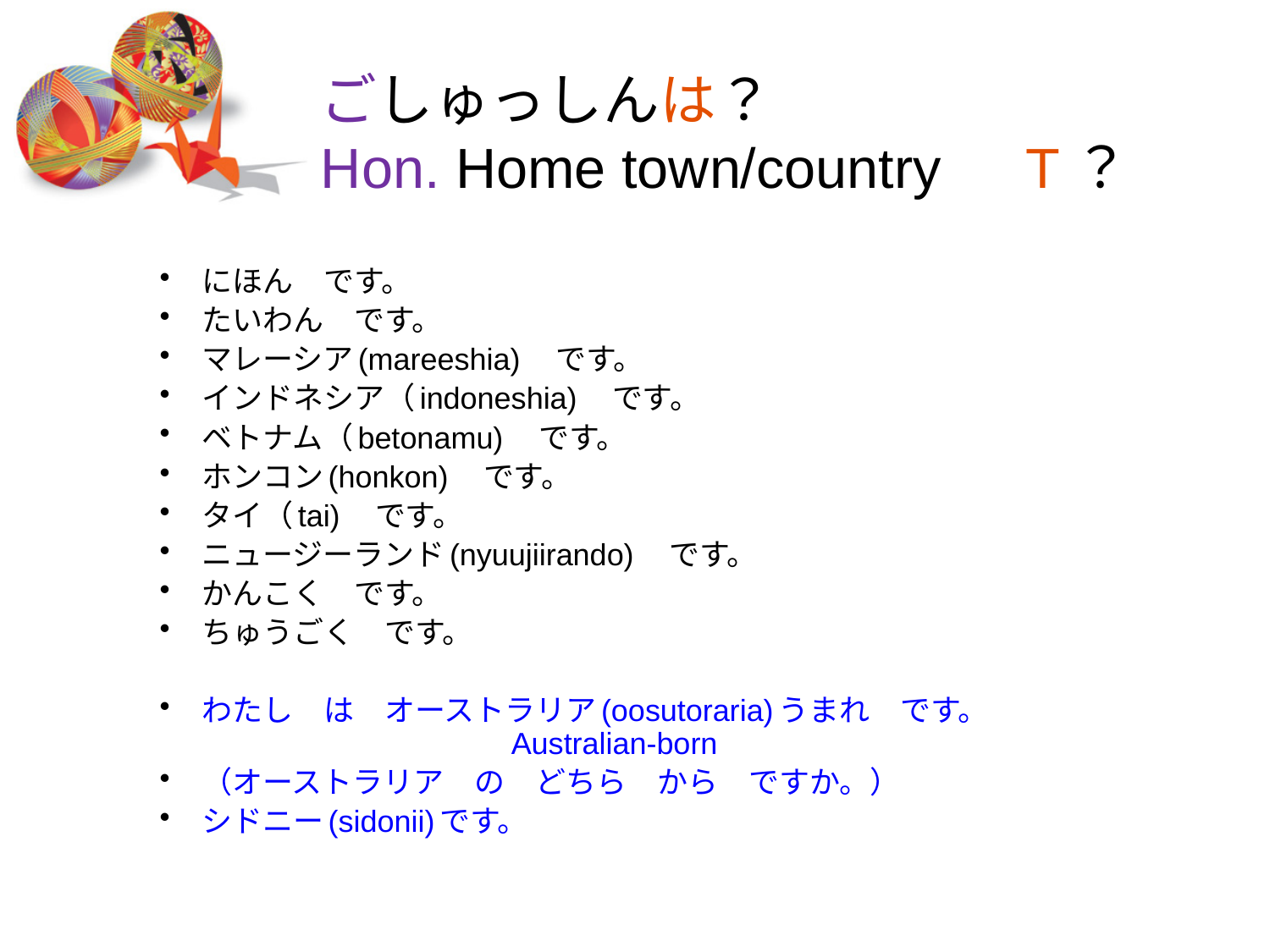

# ごしゅっしんは？ Hon. Home town/country　T？

にほん　です。
たいわん　です。
マレーシア(mareeshia)　です。
インドネシア（indoneshia)　です。
ベトナム（betonamu)　です。
ホンコン(honkon)　です。
タイ（tai)　です。
ニュージーランド(nyuujiirando)　です。
かんこく　です。
ちゅうごく　です。

わたし　は　オーストラリア(oosutoraria)うまれ　です。
　　　　　　　　　　Australian-born
（オーストラリア　の　どちら　から　ですか。）
シドニー(sidonii)です。